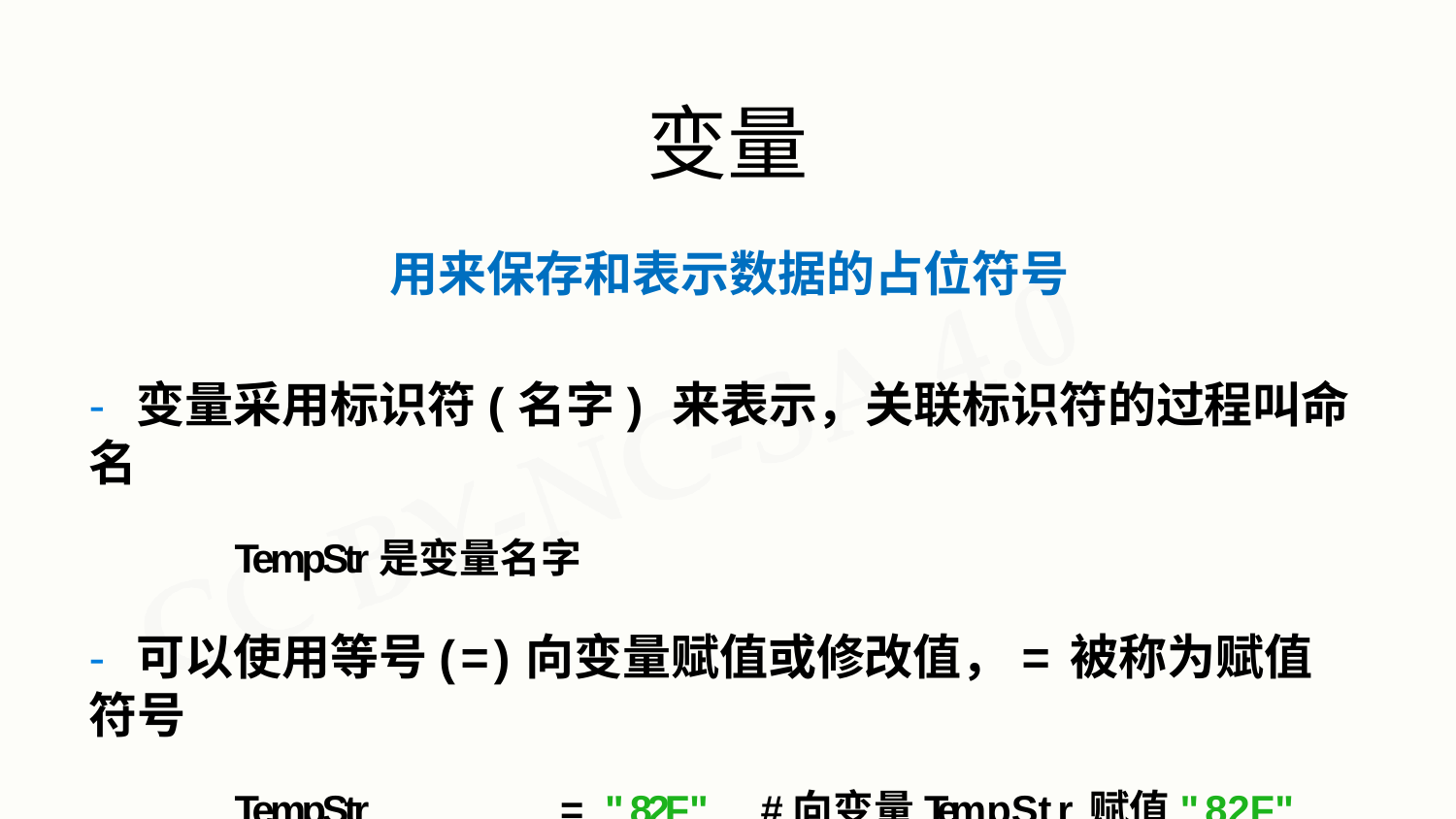

变量
# 用来保存和表示数据的占位符号

- 变量采用标识符(名字) 来表示，关联标识符的过程叫命名
TempStr是变量名字

- 可以使用等号(=)向变量赋值或修改值，=被称为赋值符号
TempStr	=	"82F"	#向变量TempStr赋值"82F"